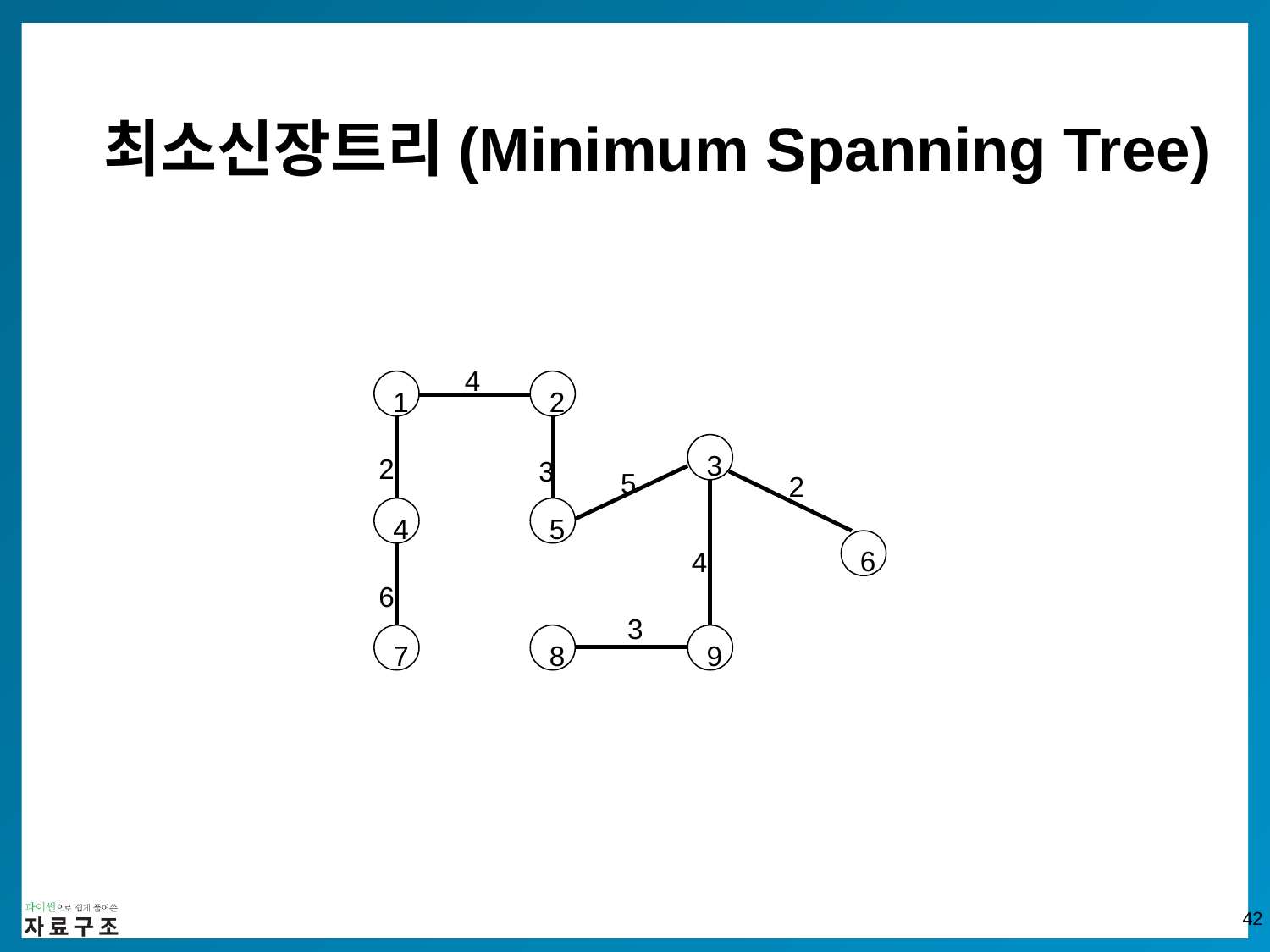

# 최소신장트리(Minimum Spanning Tree)
4
1
2
3
2
3
5
2
4
5
6
4
6
3
7
8
9